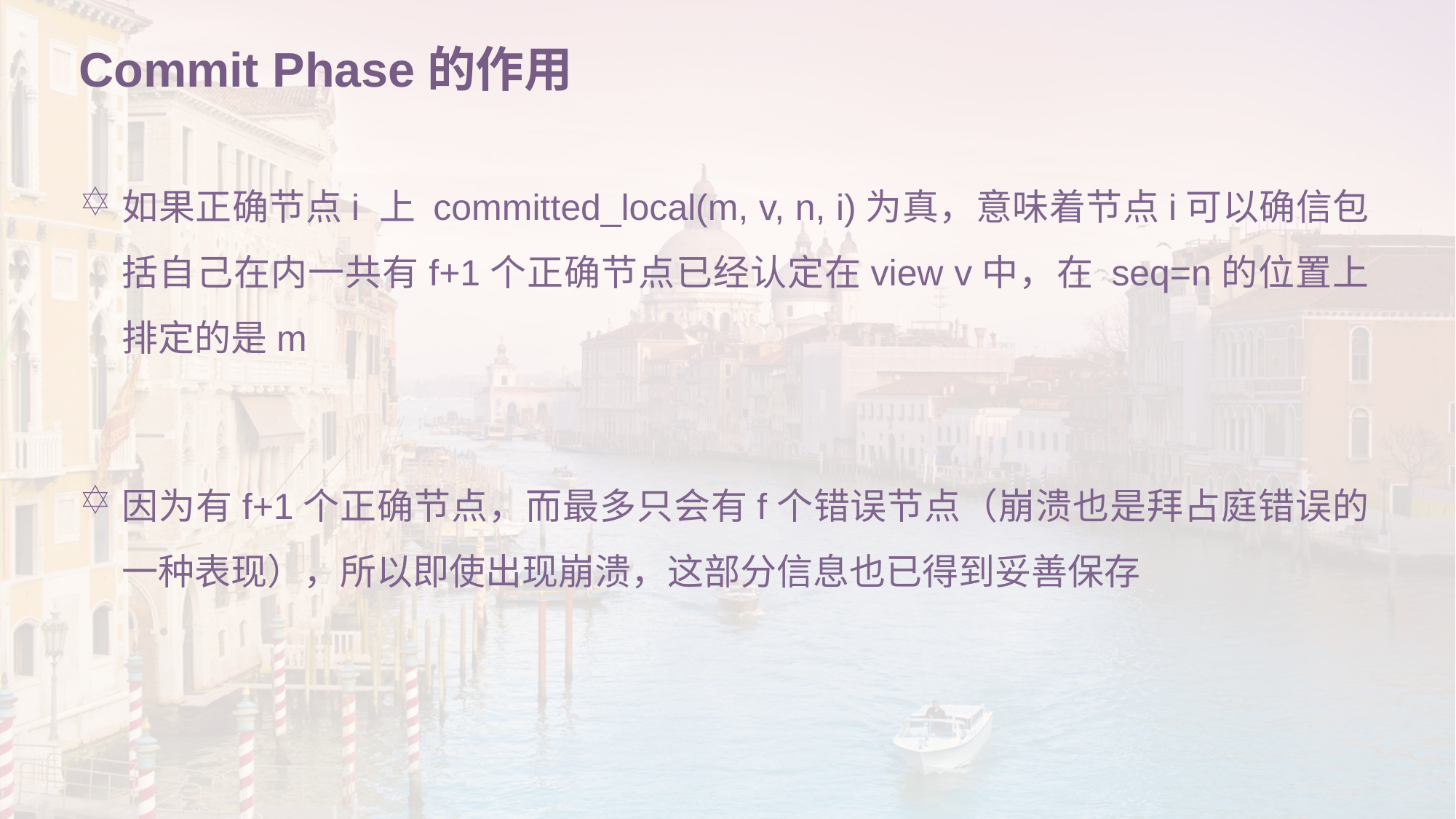

# Commit Phase的作用
如果正确节点i 上 committed_local(m, v, n, i)为真，意味着节点i可以确信包括自己在内一共有f+1个正确节点已经认定在view v中，在 seq=n的位置上排定的是m

因为有f+1个正确节点，而最多只会有f个错误节点（崩溃也是拜占庭错误的一种表现），所以即使出现崩溃，这部分信息也已得到妥善保存